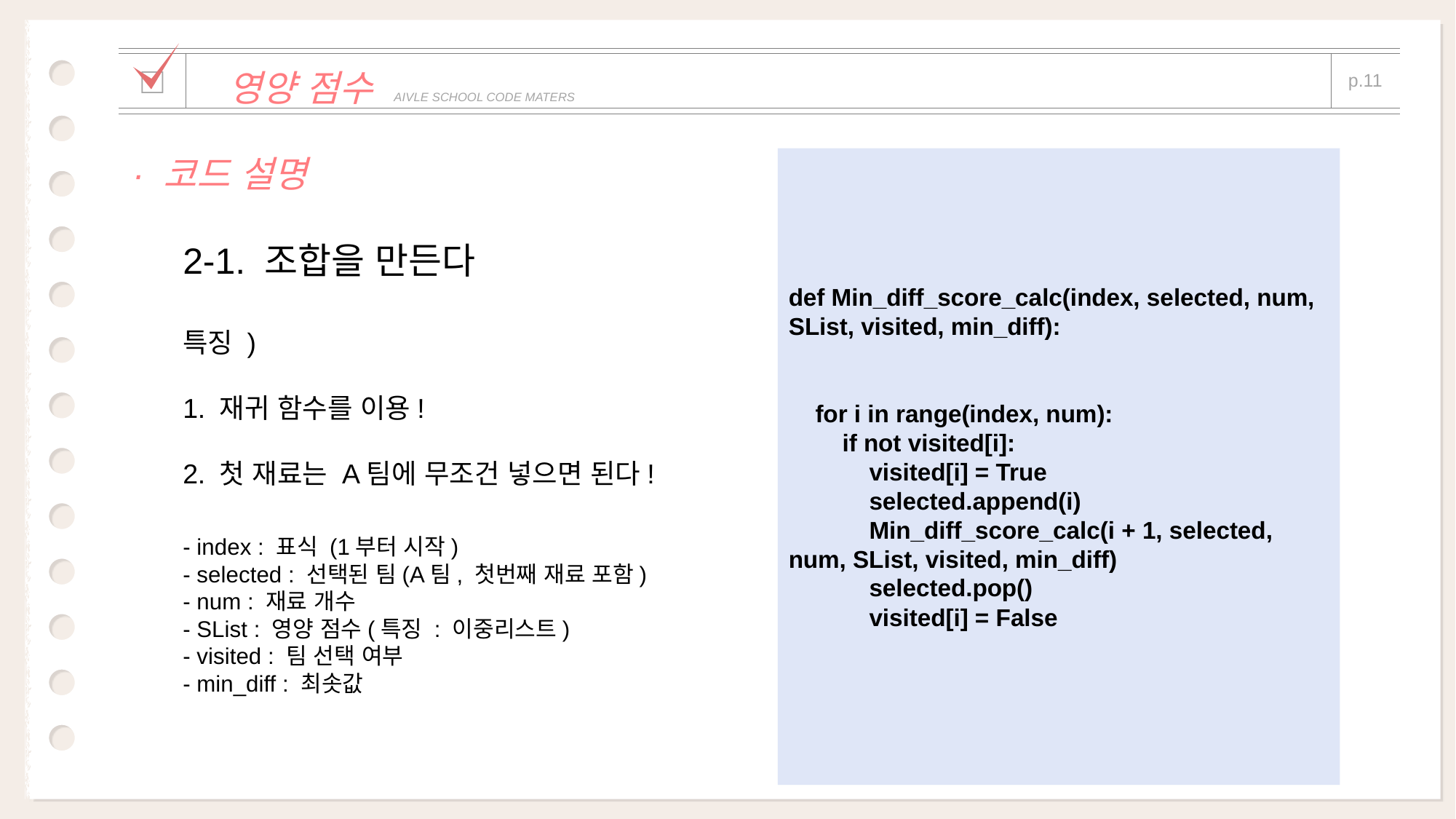

|  |  |  |
| --- | --- | --- |
| □ | 영양 점수 AIVLE SCHOOL CODE MATERS | p.11 |
|  |  |  |
· 코드 설명

def Min_diff_score_calc(index, selected, num, SList, visited, min_diff):

    for i in range(index, num):
        if not visited[i]:
            visited[i] = True
            selected.append(i)
            Min_diff_score_calc(i + 1, selected, num, SList, visited, min_diff)
            selected.pop()
            visited[i] = False

2-1. 조합을 만든다

특징 )

1. 재귀 함수를 이용!

2. 첫 재료는 A팀에 무조건 넣으면 된다!

- index : 표식 (1부터 시작)
- selected : 선택된 팀(A팀, 첫번째 재료 포함)
- num : 재료 개수
- SList : 영양 점수(특징 : 이중리스트)
- visited : 팀 선택 여부
- min_diff : 최솟값